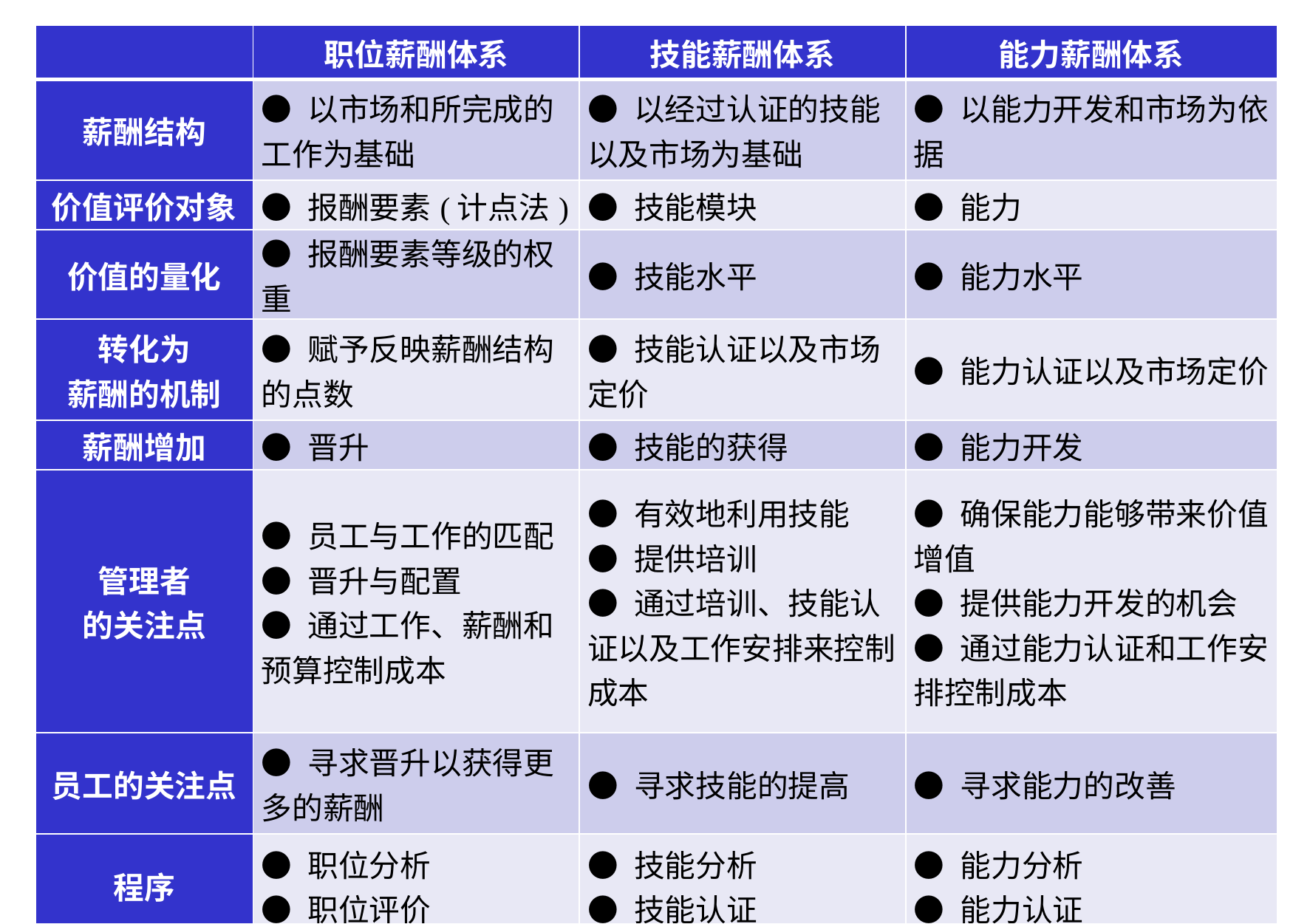

|  | 职位薪酬体系 | 技能薪酬体系 | 能力薪酬体系 |
| --- | --- | --- | --- |
| 薪酬结构 | ● 以市场和所完成的工作为基础 | ● 以经过认证的技能以及市场为基础 | ● 以能力开发和市场为依据 |
| 价值评价对象 | ● 报酬要素(计点法) | ● 技能模块 | ● 能力 |
| 价值的量化 | ● 报酬要素等级的权重 | ● 技能水平 | ● 能力水平 |
| 转化为 薪酬的机制 | ● 赋予反映薪酬结构的点数 | ● 技能认证以及市场定价 | ● 能力认证以及市场定价 |
| 薪酬增加 | ● 晋升 | ● 技能的获得 | ● 能力开发 |
| 管理者 的关注点 | ● 员工与工作的匹配 ● 晋升与配置 ● 通过工作、薪酬和预算控制成本 | ● 有效地利用技能 ● 提供培训 ● 通过培训、技能认证以及工作安排来控制成本 | ● 确保能力能够带来价值增值 ● 提供能力开发的机会 ● 通过能力认证和工作安排控制成本 |
| 员工的关注点 | ● 寻求晋升以获得更多的薪酬 | ● 寻求技能的提高 | ● 寻求能力的改善 |
| 程序 | ● 职位分析 ● 职位评价 | ● 技能分析 ● 技能认证 | ● 能力分析 ● 能力认证 |